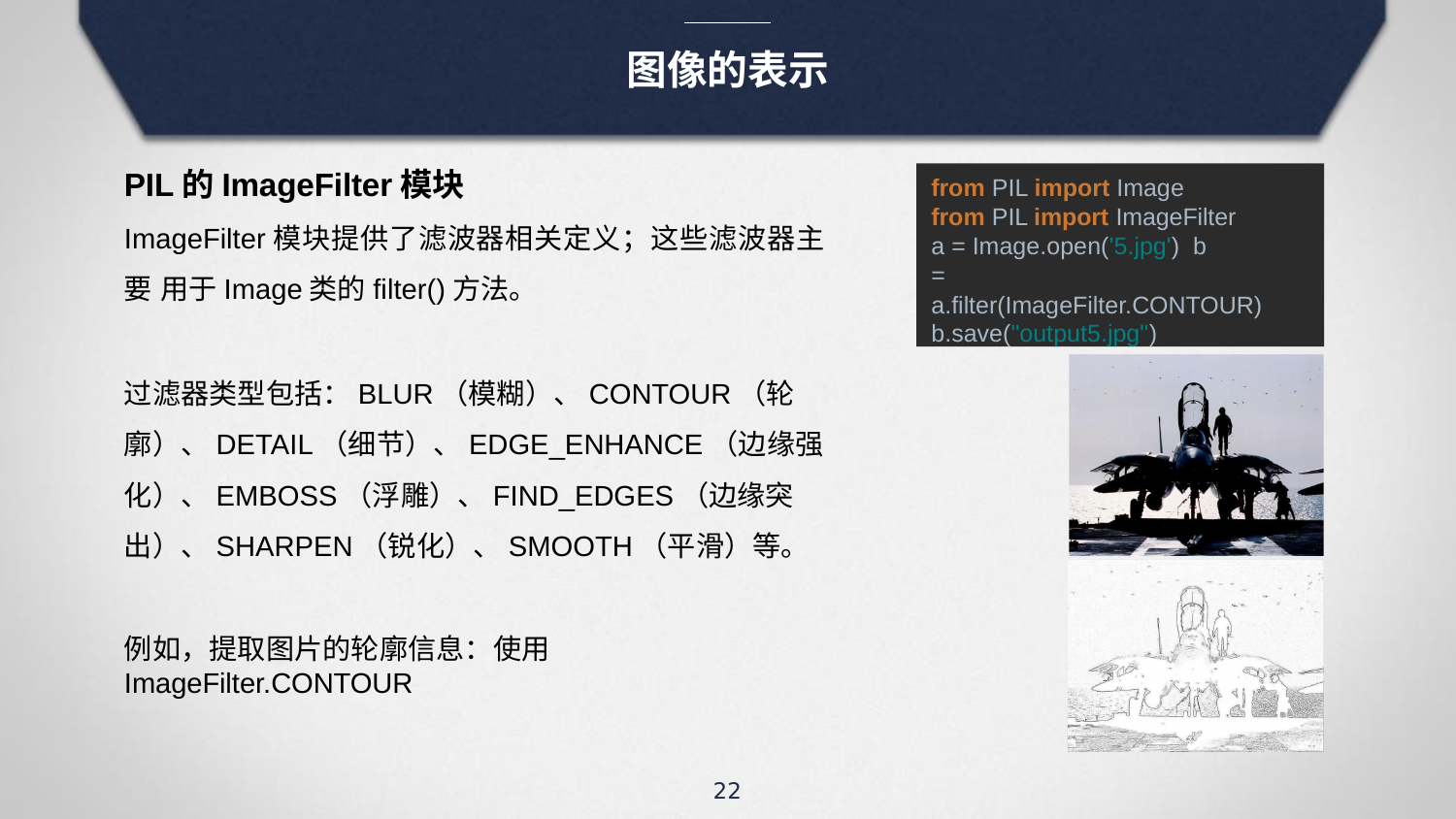

# 图像的表示
PIL的ImageFilter模块
ImageFilter模块提供了滤波器相关定义；这些滤波器主要 用于Image类的filter()方法。

过滤器类型包括：BLUR（模糊）、CONTOUR（轮廓）、DETAIL（细节）、EDGE_ENHANCE（边缘强化）、EMBOSS（浮雕）、FIND_EDGES（边缘突出）、SHARPEN（锐化）、SMOOTH（平滑）等。

例如，提取图片的轮廓信息：使用ImageFilter.CONTOUR
from PIL import Image
from PIL import ImageFilter
a = Image.open('5.jpg')  b =
a.filter(ImageFilter.CONTOUR)  b.save("output5.jpg")

22